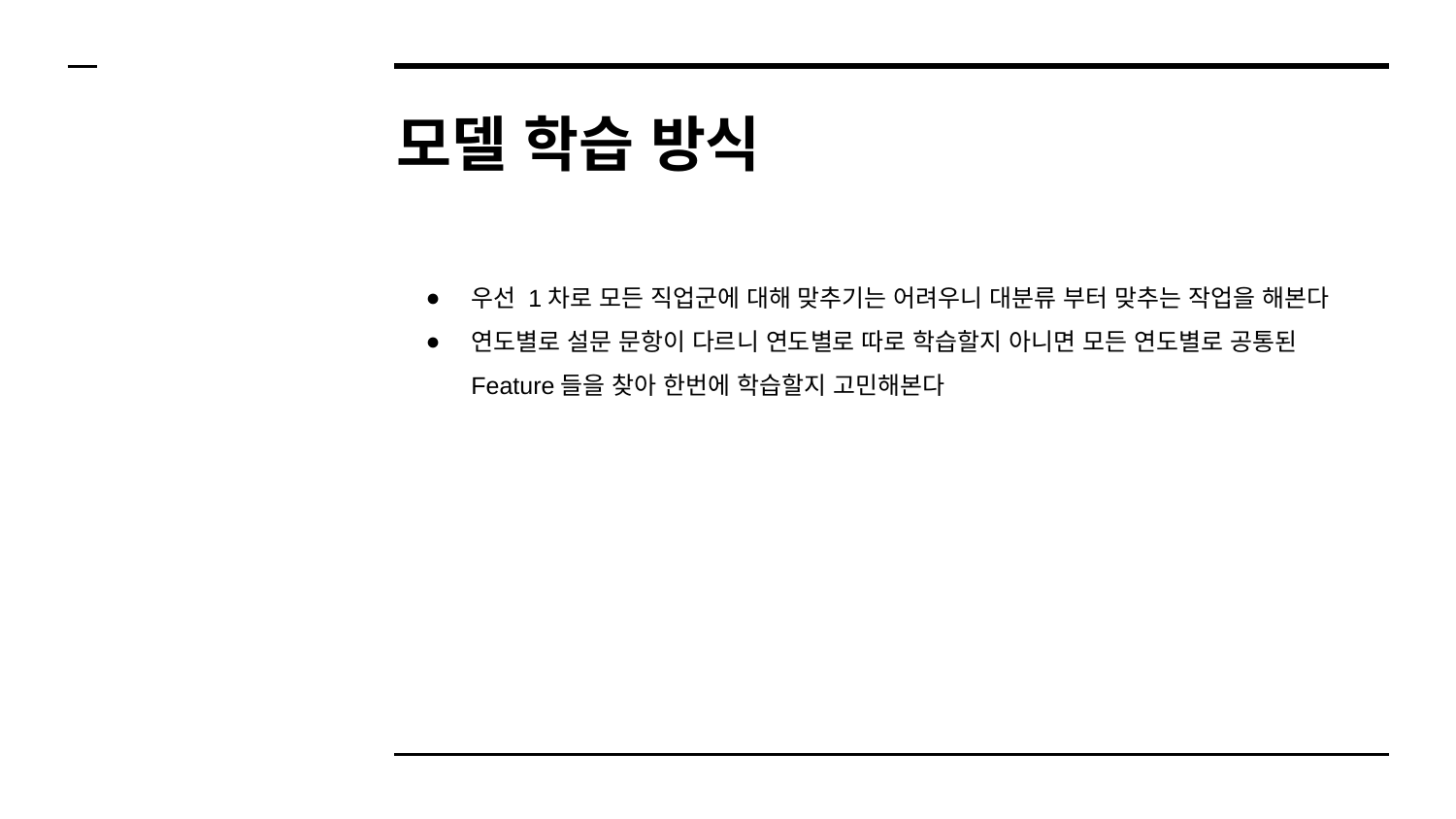

# 모델 학습 방식
우선 1차로 모든 직업군에 대해 맞추기는 어려우니 대분류 부터 맞추는 작업을 해본다
연도별로 설문 문항이 다르니 연도별로 따로 학습할지 아니면 모든 연도별로 공통된 Feature들을 찾아 한번에 학습할지 고민해본다